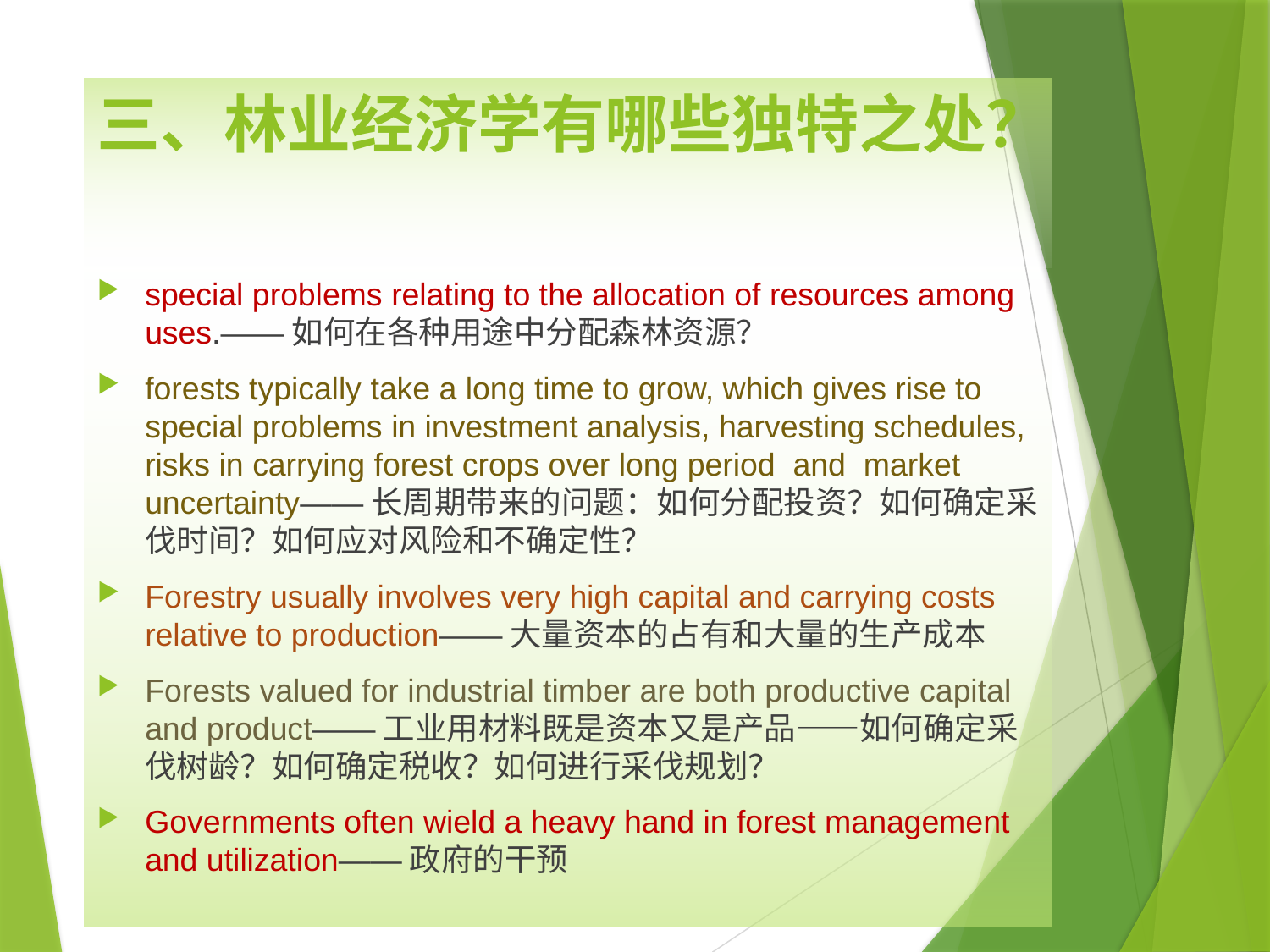

# 三、林业经济学有哪些独特之处？
special problems relating to the allocation of resources among uses.——如何在各种用途中分配森林资源？
forests typically take a long time to grow, which gives rise to special problems in investment analysis, harvesting schedules, risks in carrying forest crops over long period  and  market uncertainty——长周期带来的问题：如何分配投资？如何确定采伐时间？如何应对风险和不确定性？
Forestry usually involves very high capital and carrying costs relative to production——大量资本的占有和大量的生产成本
Forests valued for industrial timber are both productive capital and product——工业用材料既是资本又是产品——如何确定采伐树龄？如何确定税收？如何进行采伐规划？
Governments often wield a heavy hand in forest management and utilization——政府的干预